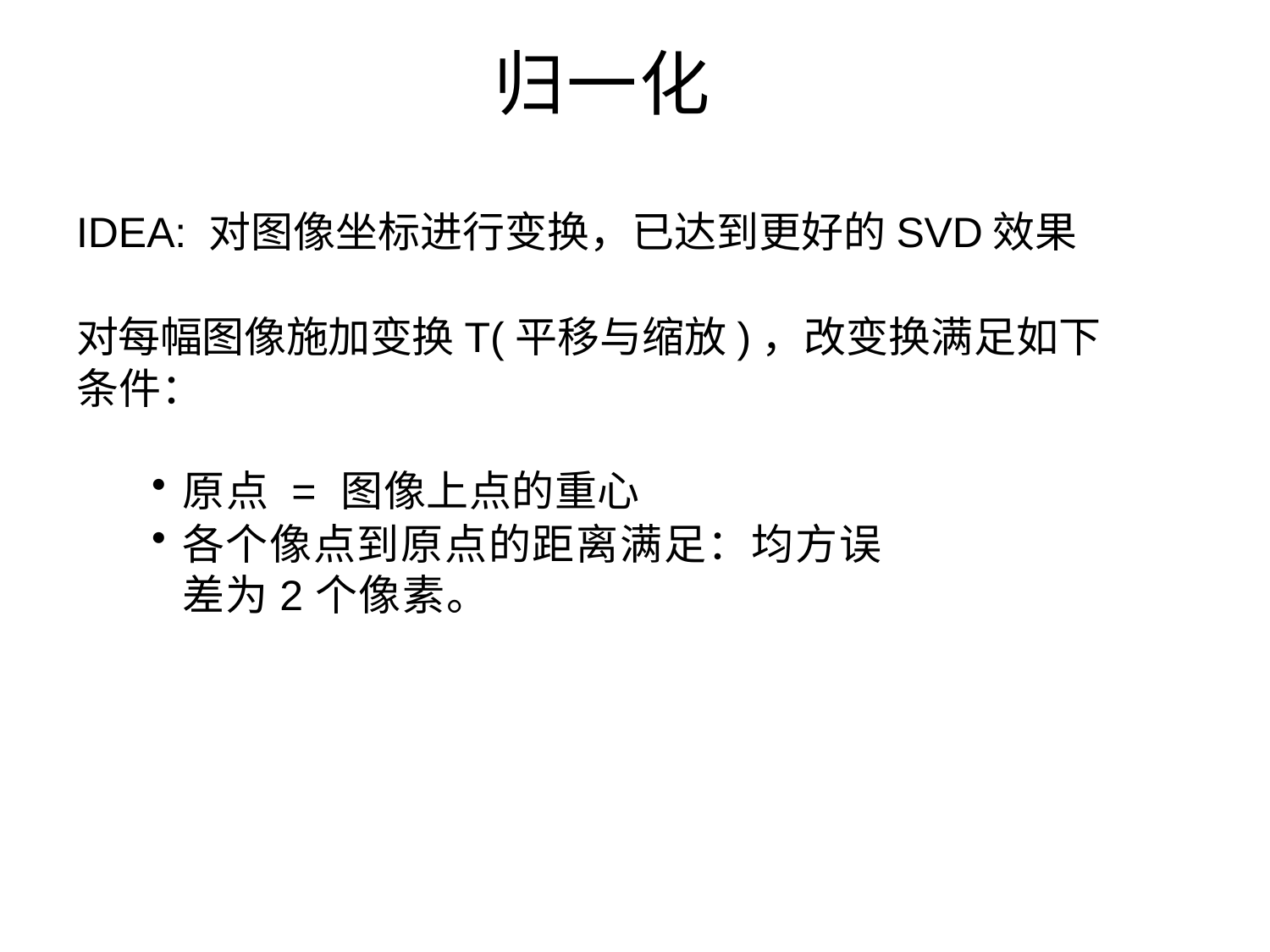

# 归一化
IDEA: 对图像坐标进行变换，已达到更好的SVD效果

对每幅图像施加变换T(平移与缩放)，改变换满足如下条件：

原点 = 图像上点的重心
各个像点到原点的距离满足：均方误差为2个像素。